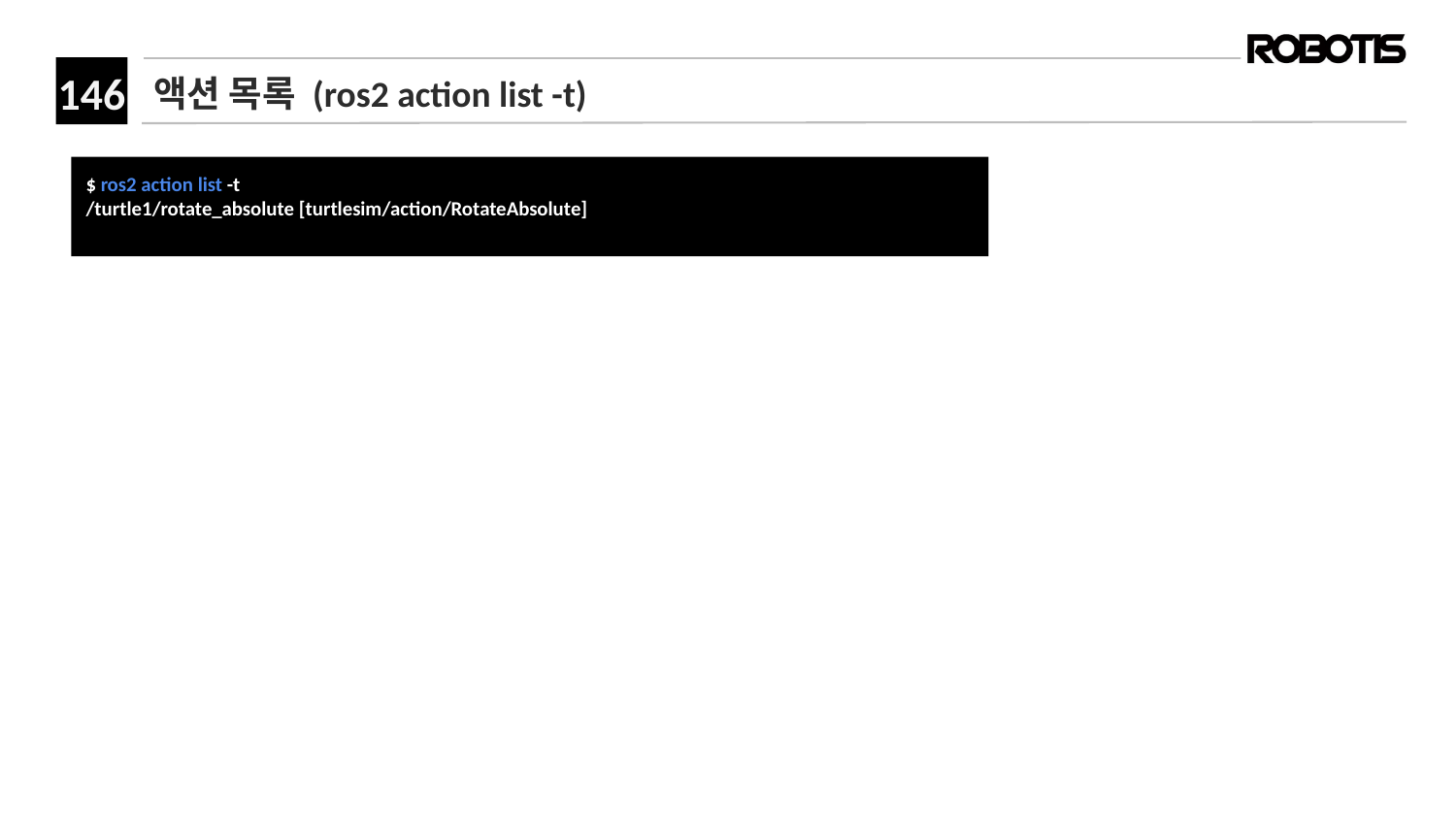

# 액션 목록 (ros2 action list -t)
﻿$ ros2 action list -t
/turtle1/rotate_absolute [turtlesim/action/RotateAbsolute]